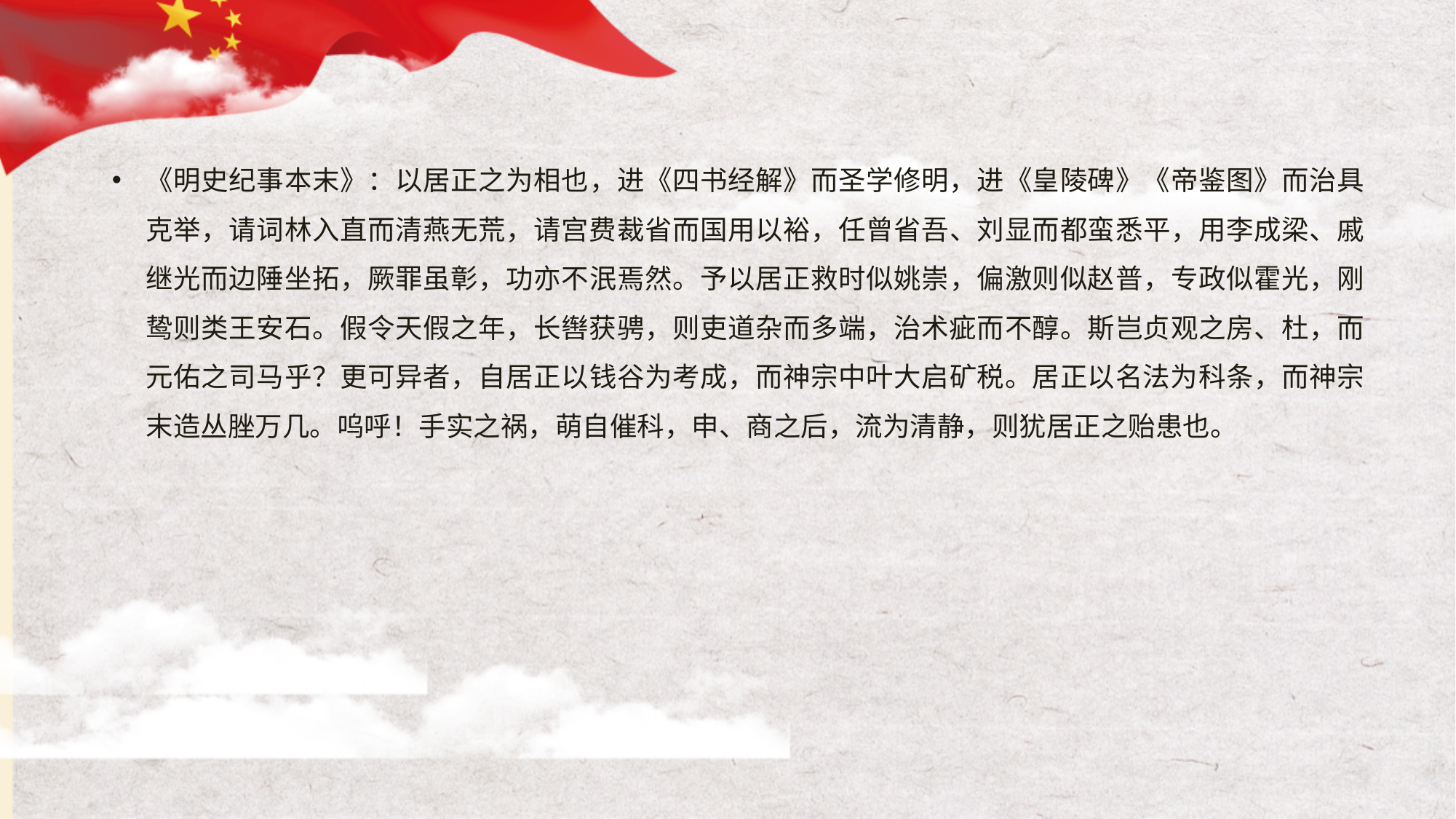

《明史纪事本末》：以居正之为相也，进《四书经解》而圣学修明，进《皇陵碑》《帝鉴图》而治具克举，请词林入直而清燕无荒，请宫费裁省而国用以裕，任曾省吾、刘显而都蛮悉平，用李成梁、戚继光而边陲坐拓，厥罪虽彰，功亦不泯焉然。予以居正救时似姚崇，偏激则似赵普，专政似霍光，刚鸷则类王安石。假令天假之年，长辔获骋，则吏道杂而多端，治术疵而不醇。斯岂贞观之房、杜，而元佑之司马乎？更可异者，自居正以钱谷为考成，而神宗中叶大启矿税。居正以名法为科条，而神宗末造丛脞万几。呜呼！手实之祸，萌自催科，申、商之后，流为清静，则犹居正之贻患也。